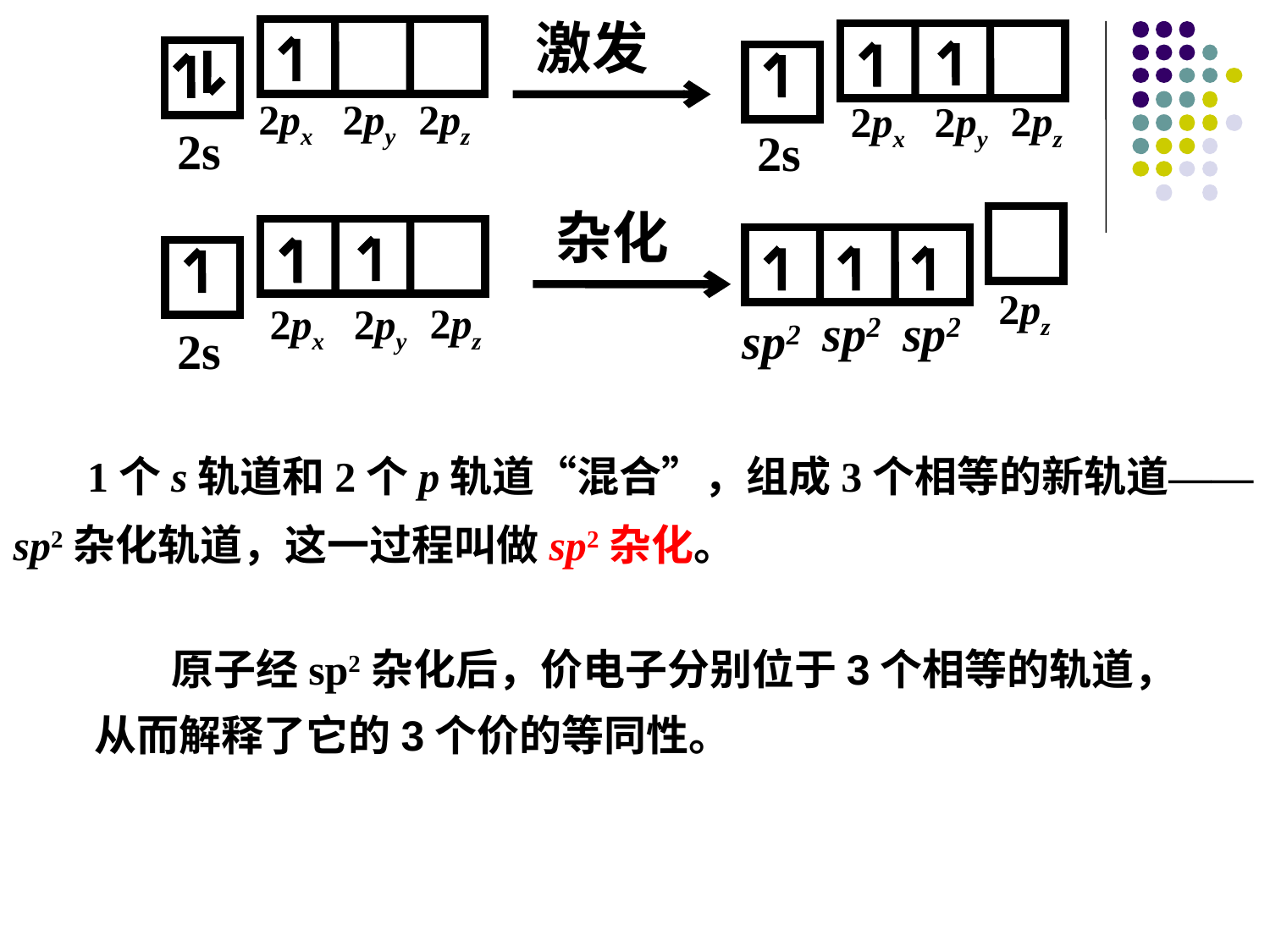

激发

2pz
2px
2py
2pz
2px
2py
2s
2s
杂化

2s

2pz
2pz
2px
2py
sp2
sp2
sp2
       1个s轨道和2个p轨道“混合”，组成3个相等的新轨道——
sp2杂化轨道，这一过程叫做sp2杂化。
       原子经sp2杂化后，价电子分别位于3个相等的轨道，
从而解释了它的3个价的等同性。